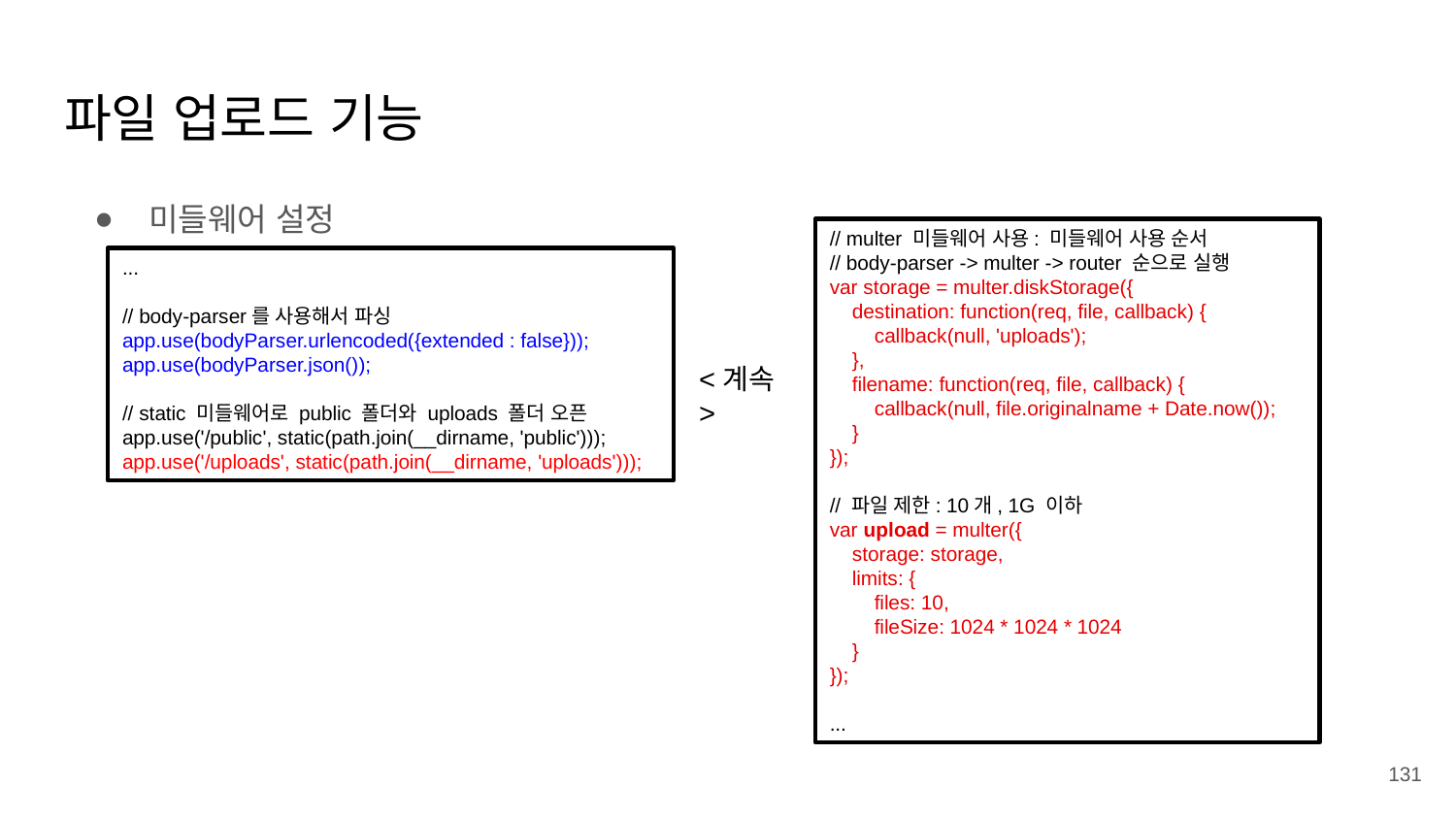

# 파일 업로드 기능
미들웨어 설정
// multer 미들웨어 사용: 미들웨어 사용 순서
// body-parser -> multer -> router 순으로 실행
var storage = multer.diskStorage({
    destination: function(req, file, callback) {
        callback(null, 'uploads');
    },
    filename: function(req, file, callback) {
        callback(null, file.originalname + Date.now());
    }
});

// 파일 제한: 10개, 1G 이하
var upload = multer({
    storage: storage,
    limits: {
        files: 10,
        fileSize: 1024 * 1024 * 1024
    }
});

...
...

// body-parser를 사용해서 파싱
app.use(bodyParser.urlencoded({extended : false}));
app.use(bodyParser.json());

// static 미들웨어로 public 폴더와 uploads 폴더 오픈
app.use('/public', static(path.join(__dirname, 'public')));
app.use('/uploads', static(path.join(__dirname, 'uploads')));
<계속>
131